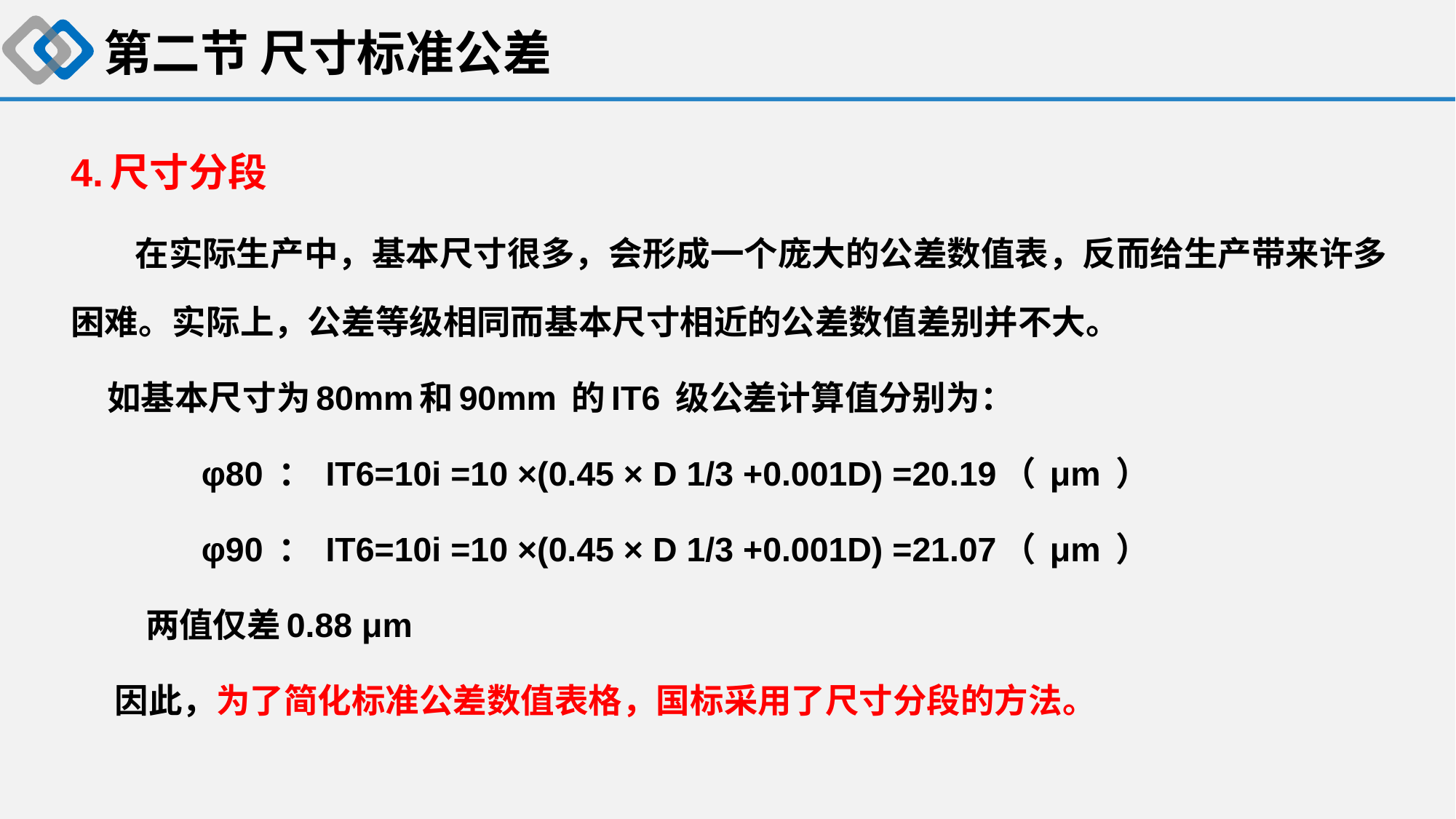

第二节 尺寸标准公差
4.尺寸分段

 在实际生产中，基本尺寸很多，会形成一个庞大的公差数值表，反而给生产带来许多困难。实际上，公差等级相同而基本尺寸相近的公差数值差别并不大。
    如基本尺寸为80mm和90mm 的IT6 级公差计算值分别为：
φ80 ： IT6=10i =10 ×(0.45 × D 1/3 +0.001D) =20.19（ μm ）
φ90 ： IT6=10i =10 ×(0.45 × D 1/3 +0.001D) =21.07（ μm ）
         两值仅差0.88 μm
     因此，为了简化标准公差数值表格，国标采用了尺寸分段的方法。